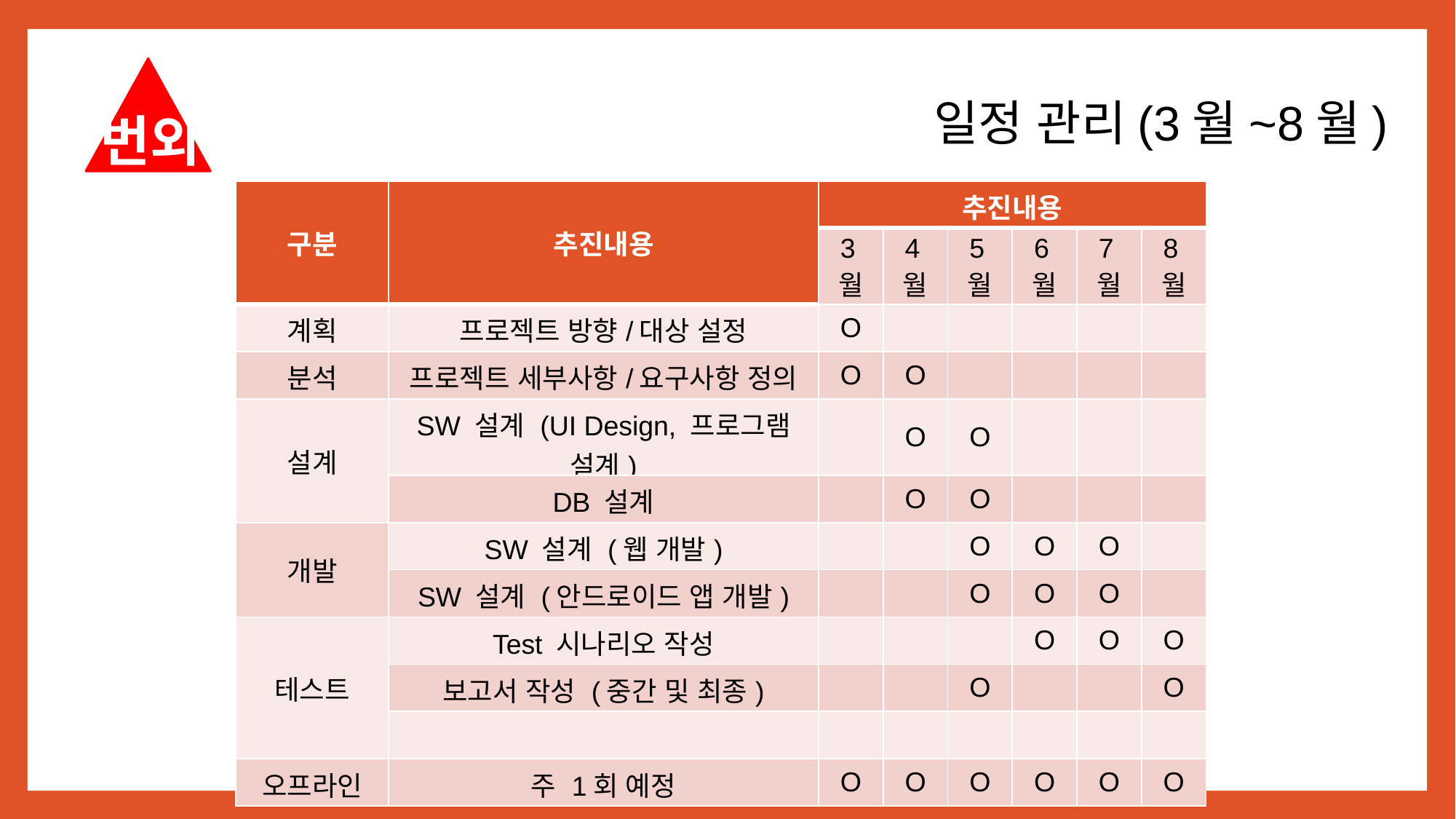

번외
일정 관리(3월~8월)
| 구분 | 추진내용 | 추진내용 |  |  |  |  |  |
| --- | --- | --- | --- | --- | --- | --- | --- |
|  |  | 3월 | 4월 | 5월 | 6월 | 7월 | 8월 |
| 계획 | 프로젝트 방향/대상 설정 | O |  |  |  |  |  |
| 분석 | 프로젝트 세부사항/요구사항 정의 | O | O |  |  |  |  |
| 설계 | SW 설계 (UI Design, 프로그램 설계) |  | O | O |  |  |  |
|  | DB 설계 |  | O | O |  |  |  |
| 개발 | SW 설계 (웹 개발) |  |  | O | O | O |  |
|  | SW 설계 (안드로이드 앱 개발) |  |  | O | O | O |  |
| 테스트 | Test 시나리오 작성 |  |  |  | O | O | O |
|  | 보고서 작성 (중간 및 최종) |  |  | O |  |  | O |
|  |  |  |  |  |  |  |  |
| 오프라인 | 주 1회 예정 | O | O | O | O | O | O |